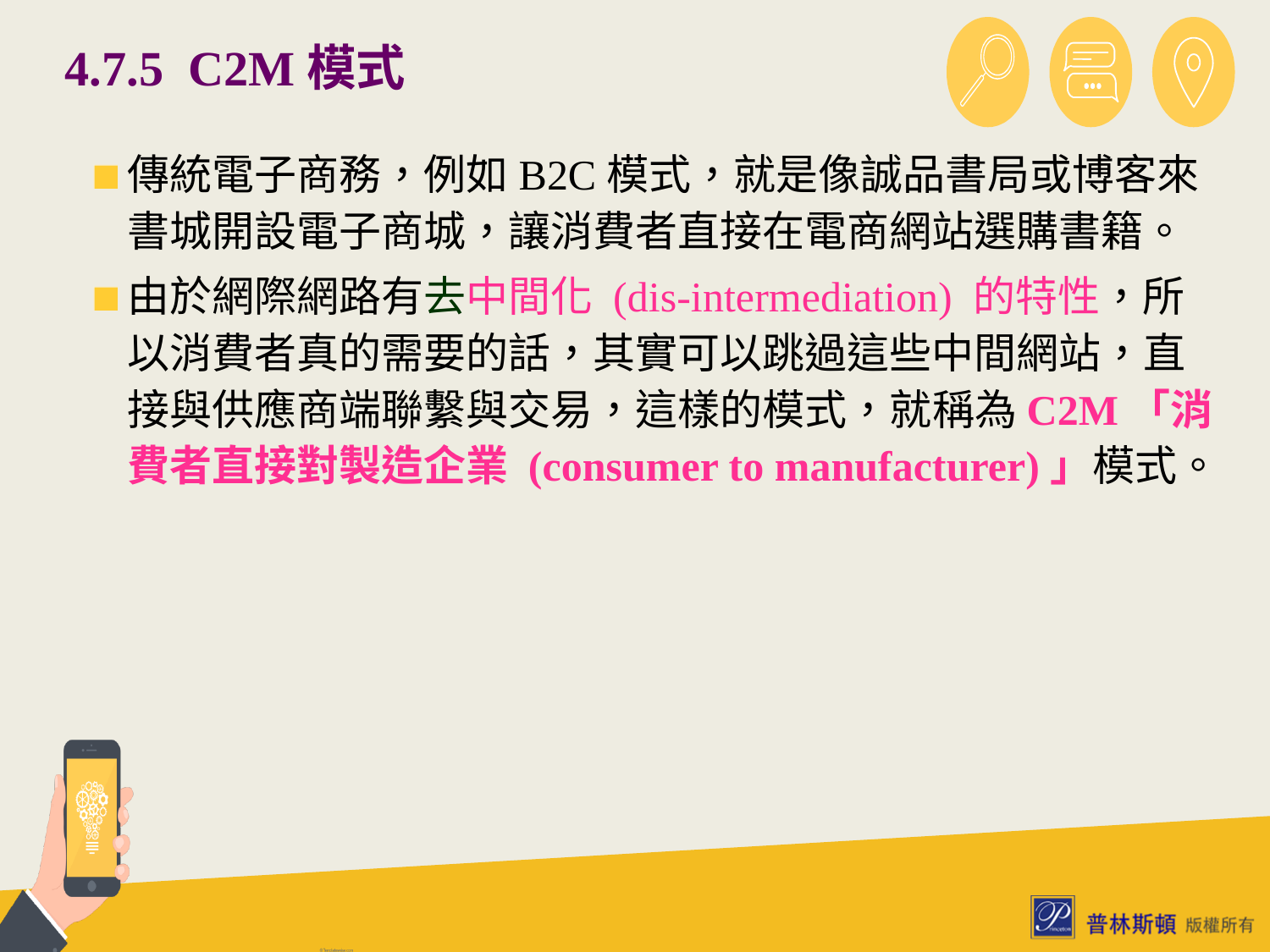

# 4.7.5  C2M模式
傳統電子商務，例如B2C模式，就是像誠品書局或博客來書城開設電子商城，讓消費者直接在電商網站選購書籍。
由於網際網路有去中間化 (dis-intermediation) 的特性，所以消費者真的需要的話，其實可以跳過這些中間網站，直接與供應商端聯繫與交易，這樣的模式，就稱為C2M「消費者直接對製造企業 (consumer to manufacturer)」模式。